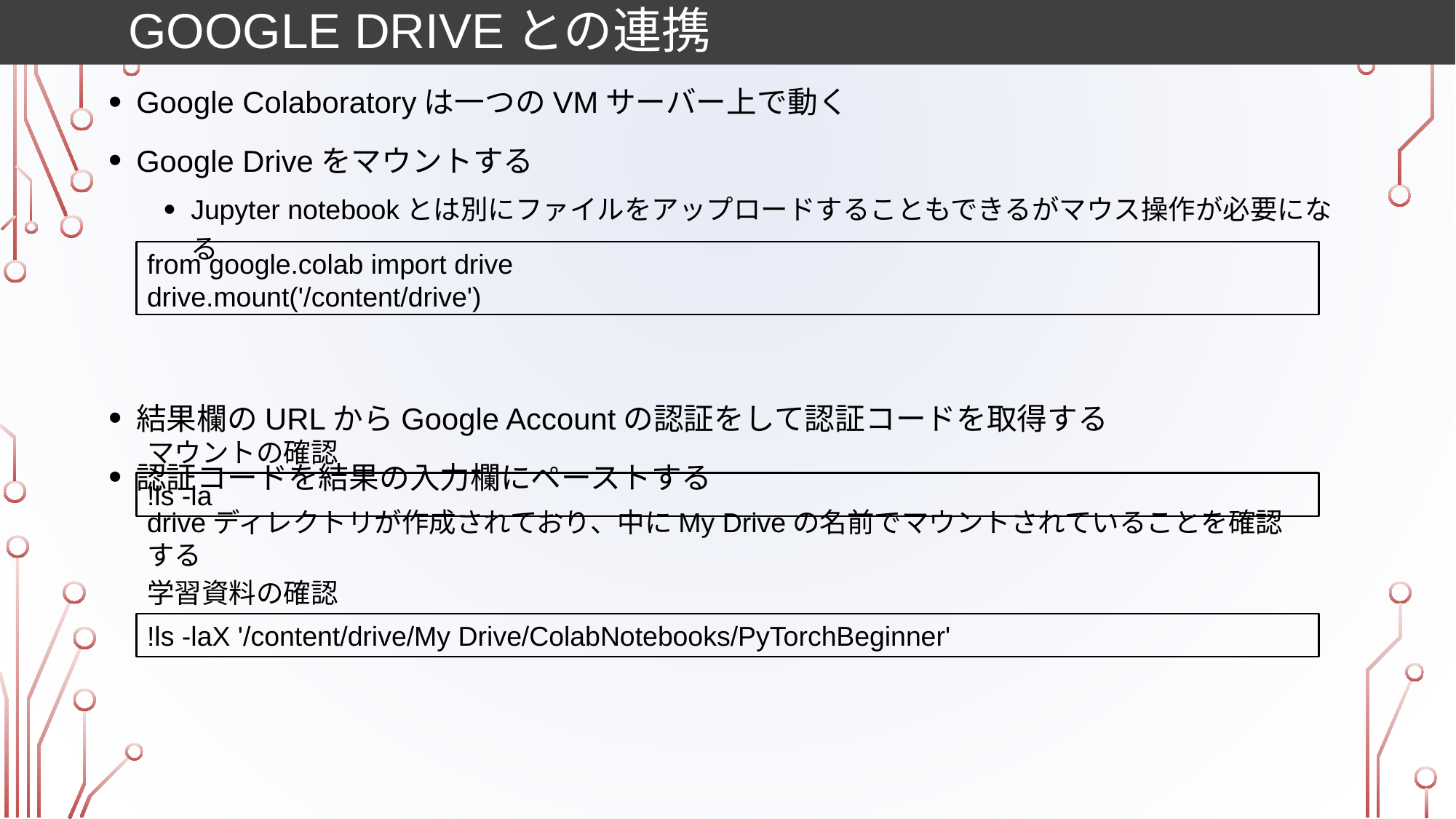

# Google Driveとの連携
Google Colaboratoryは一つのVMサーバー上で動く
Google Driveをマウントする
Jupyter notebookとは別にファイルをアップロードすることもできるがマウス操作が必要になる

結果欄のURLからGoogle Accountの認証をして認証コードを取得する
認証コードを結果の入力欄にペーストする
from google.colab import drive
drive.mount('/content/drive')
マウントの確認
!ls -la
driveディレクトリが作成されており、中にMy Driveの名前でマウントされていることを確認する
学習資料の確認
!ls -laX '/content/drive/My Drive/ColabNotebooks/PyTorchBeginner'